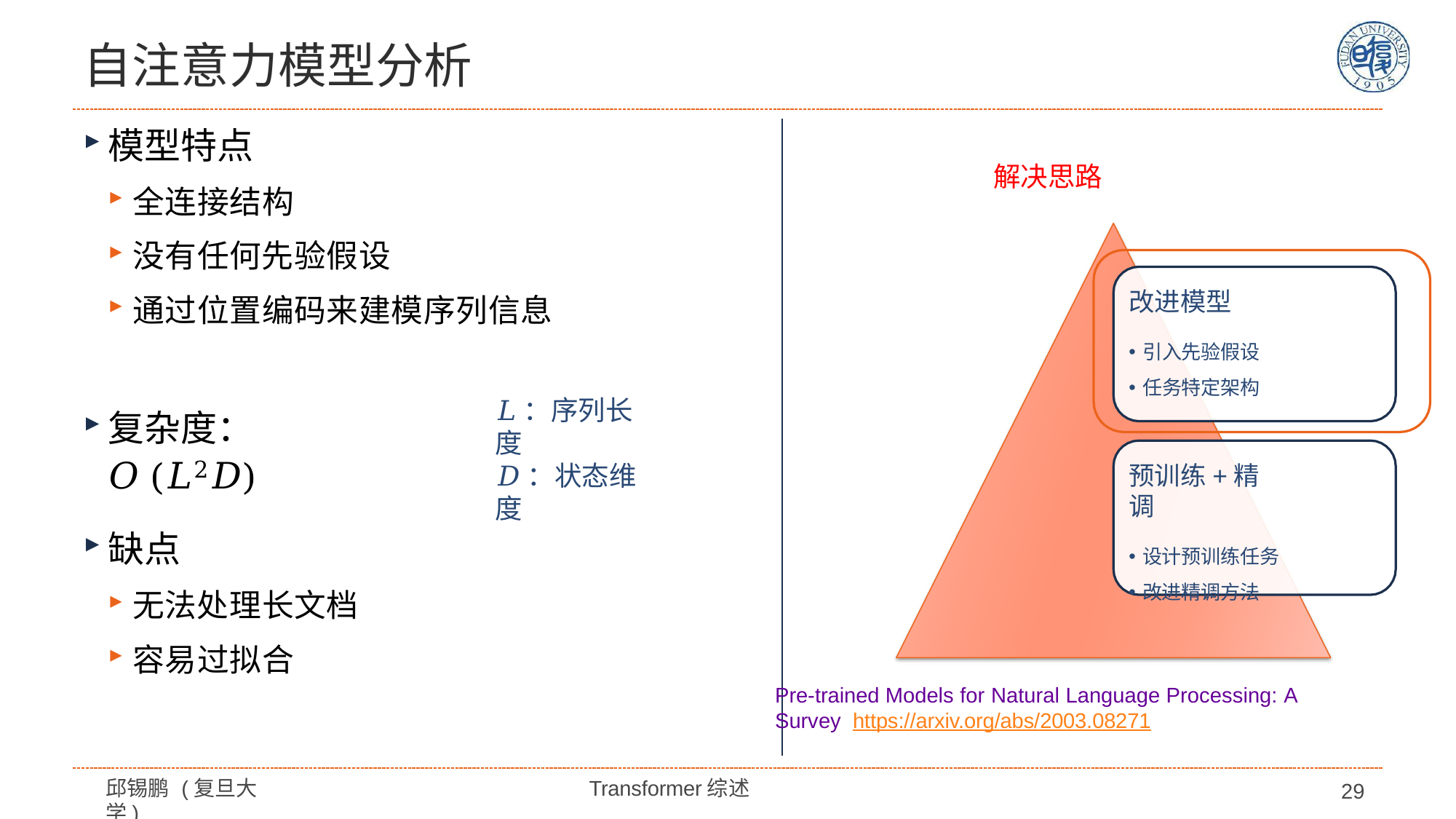

# 自注意力模型分析
模型特点
全连接结构
没有任何先验假设
通过位置编码来建模序列信息

解决思路

改进模型
引入先验假设
任务特定架构
𝐿：序列长度
𝐷：状态维度
复杂度： 𝑂(𝐿2𝐷)

预训练+精调
设计预训练任务
改进精调方法
缺点
无法处理长文档
容易过拟合
Pre-trained Models for Natural Language Processing: A Survey  https://arxiv.org/abs/2003.08271
邱锡鹏 (复旦大学)
Transformer综述
29